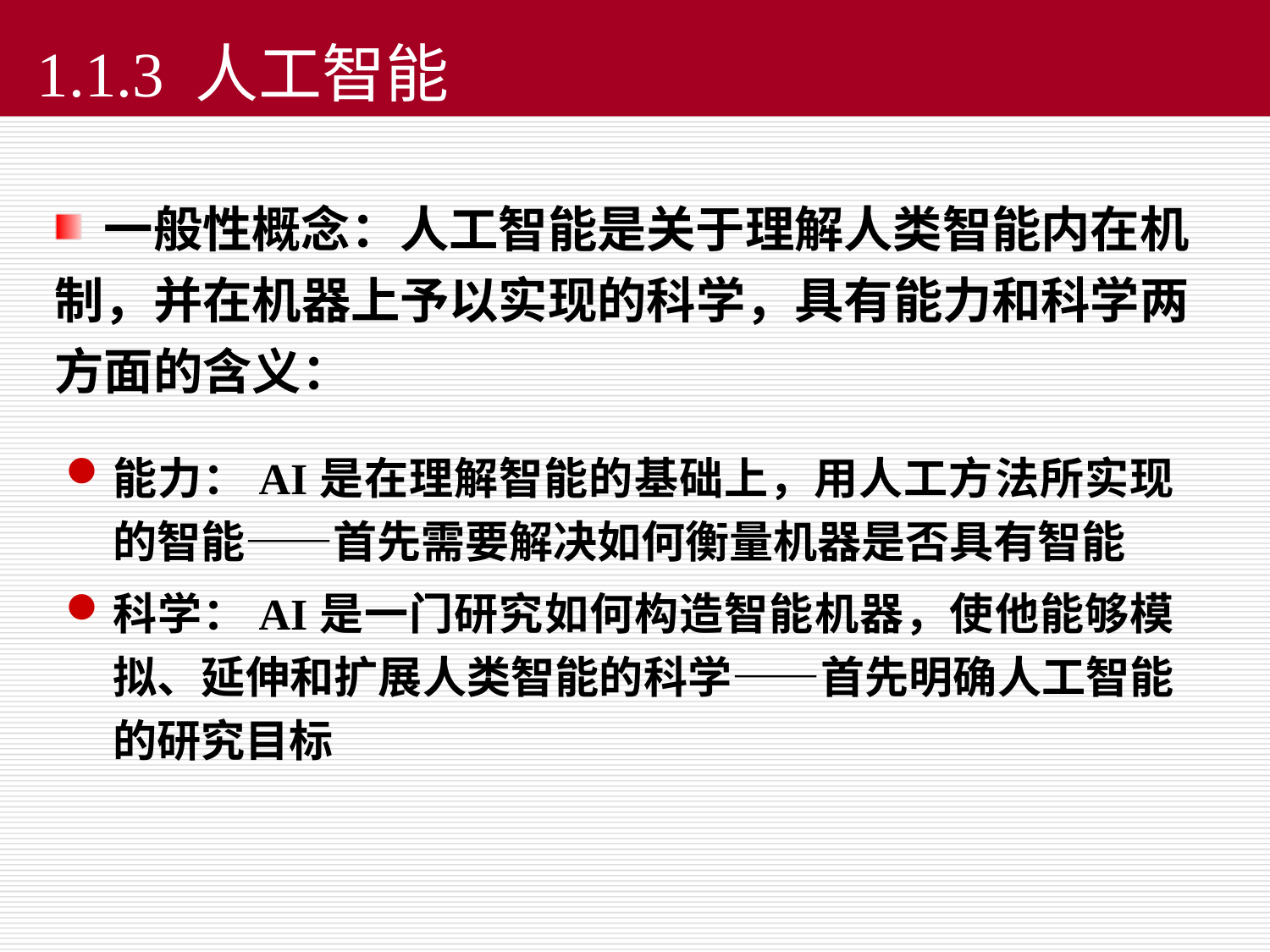

# 1.1.3 人工智能
 一般性概念：人工智能是关于理解人类智能内在机制，并在机器上予以实现的科学，具有能力和科学两方面的含义：
能力：AI是在理解智能的基础上，用人工方法所实现的智能——首先需要解决如何衡量机器是否具有智能
科学：AI是一门研究如何构造智能机器，使他能够模拟、延伸和扩展人类智能的科学——首先明确人工智能的研究目标
17